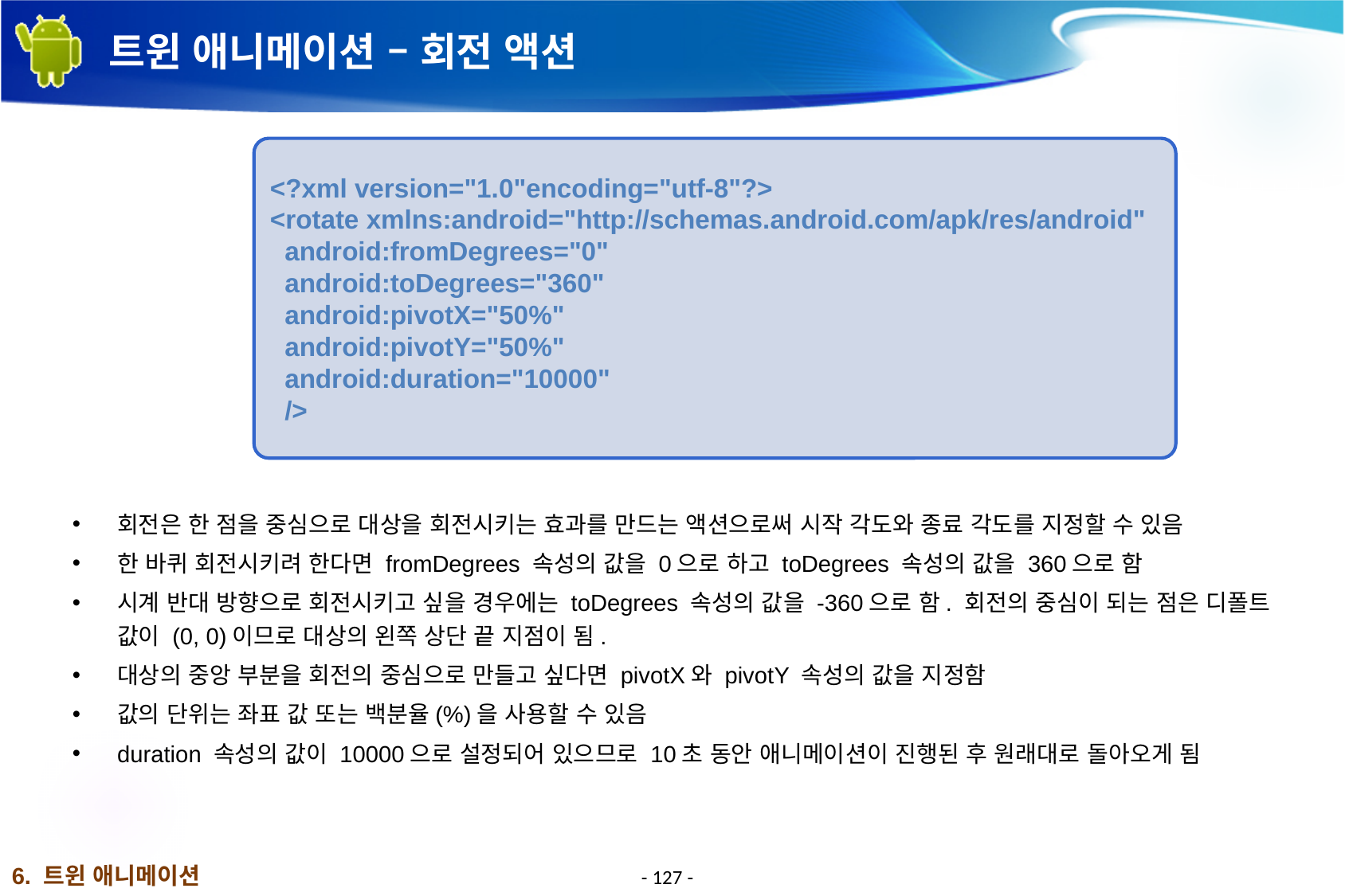

# 트윈 애니메이션 – 회전 액션
<?xml version="1.0"encoding="utf-8"?>
<rotate xmlns:android="http://schemas.android.com/apk/res/android"
  android:fromDegrees="0"
  android:toDegrees="360"
  android:pivotX="50%"
  android:pivotY="50%"
  android:duration="10000"
  />
회전은 한 점을 중심으로 대상을 회전시키는 효과를 만드는 액션으로써 시작 각도와 종료 각도를 지정할 수 있음
한 바퀴 회전시키려 한다면 fromDegrees 속성의 값을 0으로 하고 toDegrees 속성의 값을 360으로 함
시계 반대 방향으로 회전시키고 싶을 경우에는 toDegrees 속성의 값을 -360으로 함. 회전의 중심이 되는 점은 디폴트 값이 (0, 0)이므로 대상의 왼쪽 상단 끝 지점이 됨.
대상의 중앙 부분을 회전의 중심으로 만들고 싶다면 pivotX와 pivotY 속성의 값을 지정함
값의 단위는 좌표 값 또는 백분율(%)을 사용할 수 있음
duration 속성의 값이 10000으로 설정되어 있으므로 10초 동안 애니메이션이 진행된 후 원래대로 돌아오게 됨
6. 트윈 애니메이션